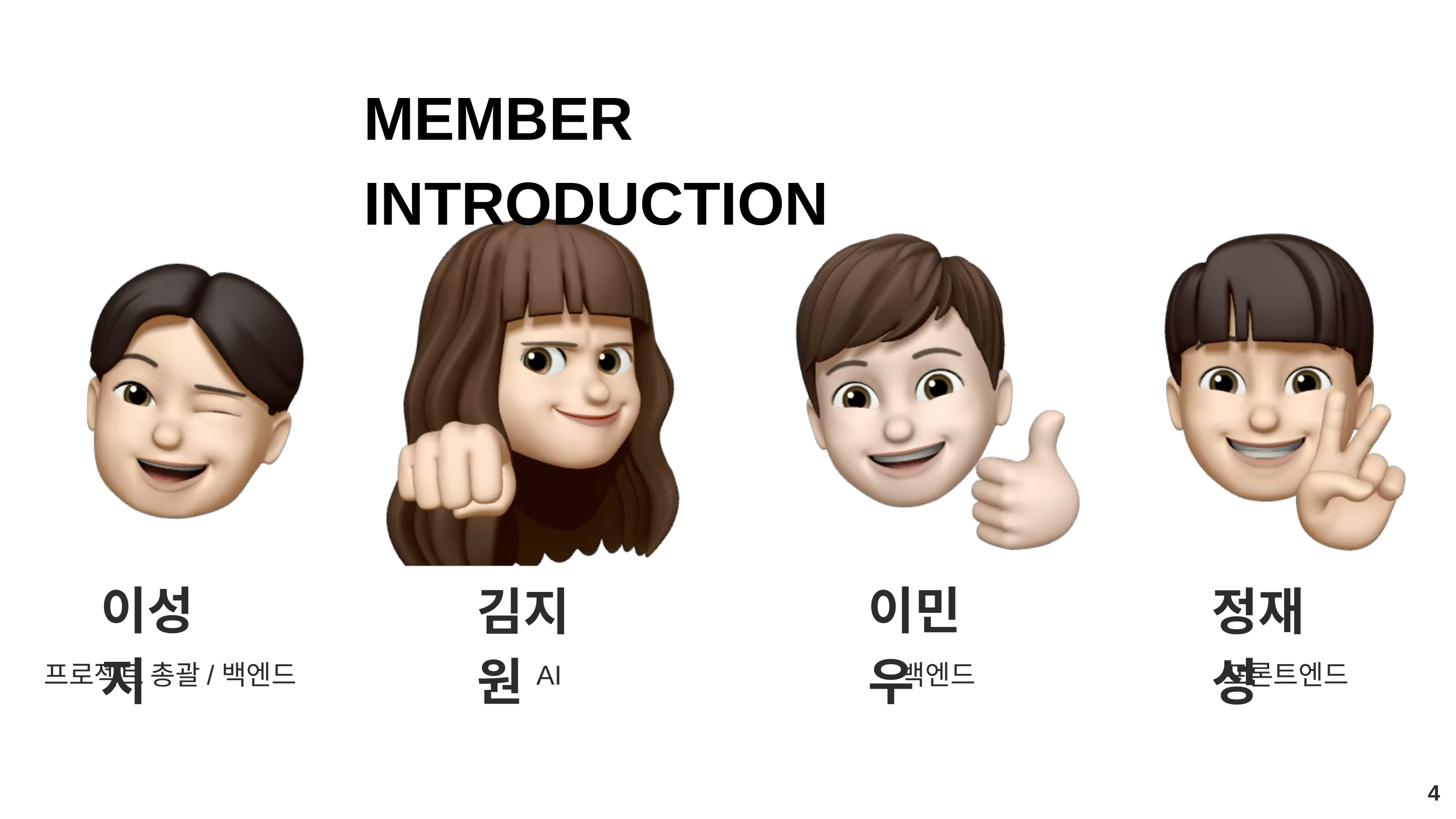

MEMBER INTRODUCTION

이민우
이성지
김지원
정재성
프로젝트 총괄/백엔드
AI
백엔드
프론트엔드
4